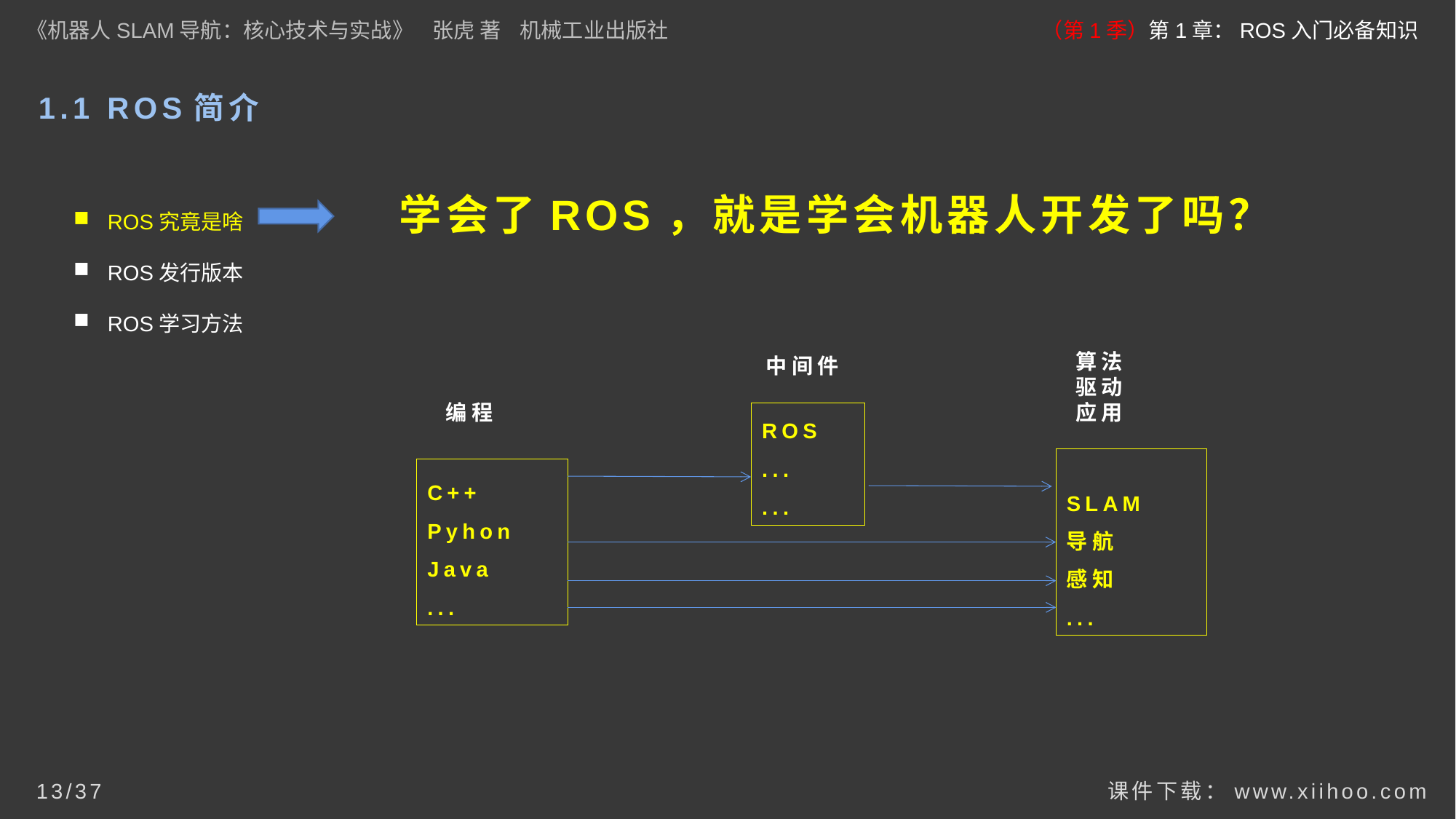

《机器人SLAM导航：核心技术与实战》    张虎 著    机械工业出版社
（第1季）第1章：ROS入门必备知识
# 1.1 ROS简介
ROS究竟是啥
ROS发行版本
ROS学习方法
学会了ROS，就是学会机器人开发了吗？

中间件
算法
驱动
应用
编程
ROS
...
...
SLAM
导航
感知
...
C++
Pyhon
Java
...
课件下载：www.xiihoo.com
13/37